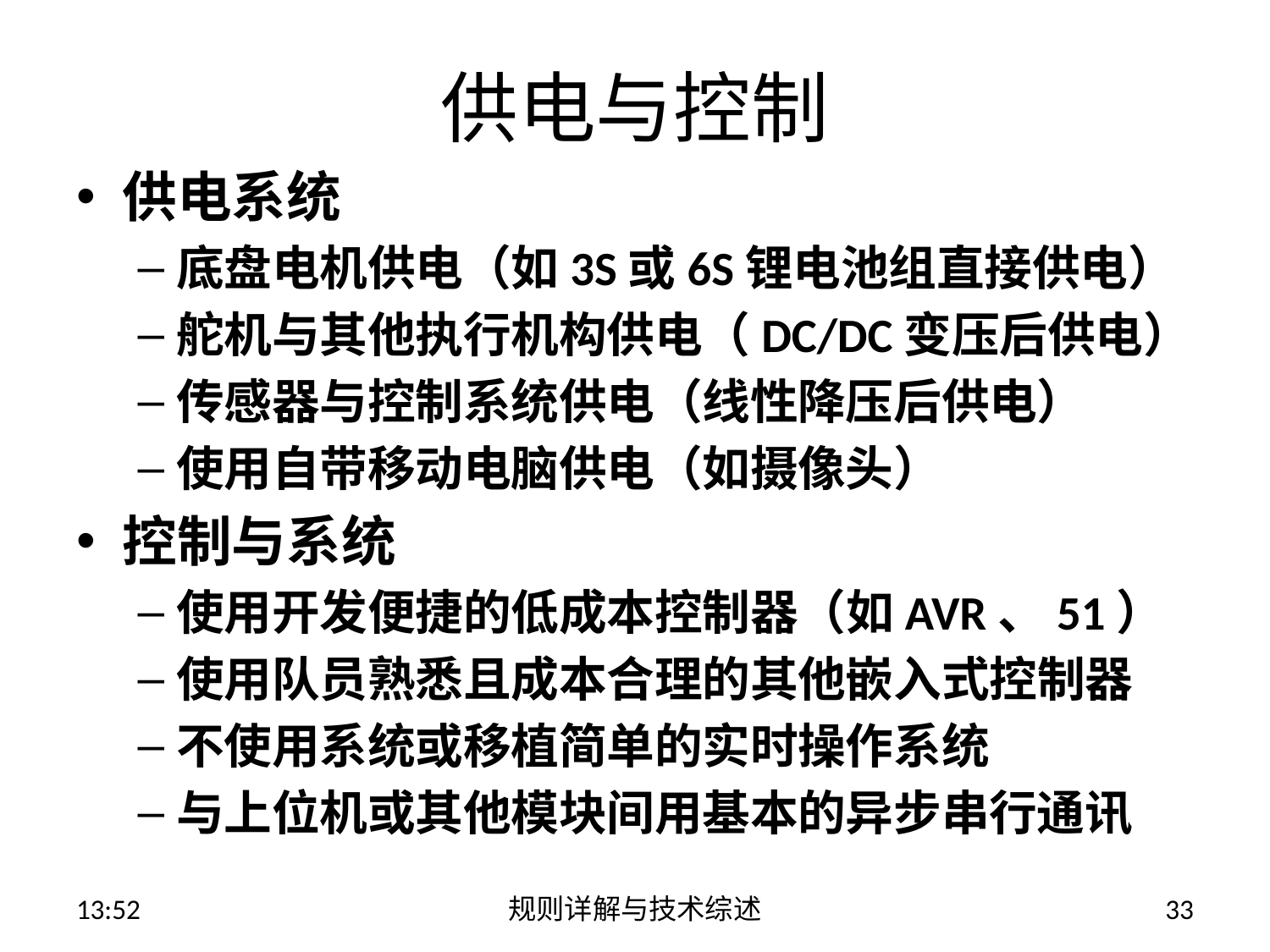

# 供电与控制
供电系统
底盘电机供电（如3S或6S锂电池组直接供电）
舵机与其他执行机构供电（DC/DC变压后供电）
传感器与控制系统供电（线性降压后供电）
使用自带移动电脑供电（如摄像头）
控制与系统
使用开发便捷的低成本控制器（如AVR、51）
使用队员熟悉且成本合理的其他嵌入式控制器
不使用系统或移植简单的实时操作系统
与上位机或其他模块间用基本的异步串行通讯
13:52
规则详解与技术综述
33